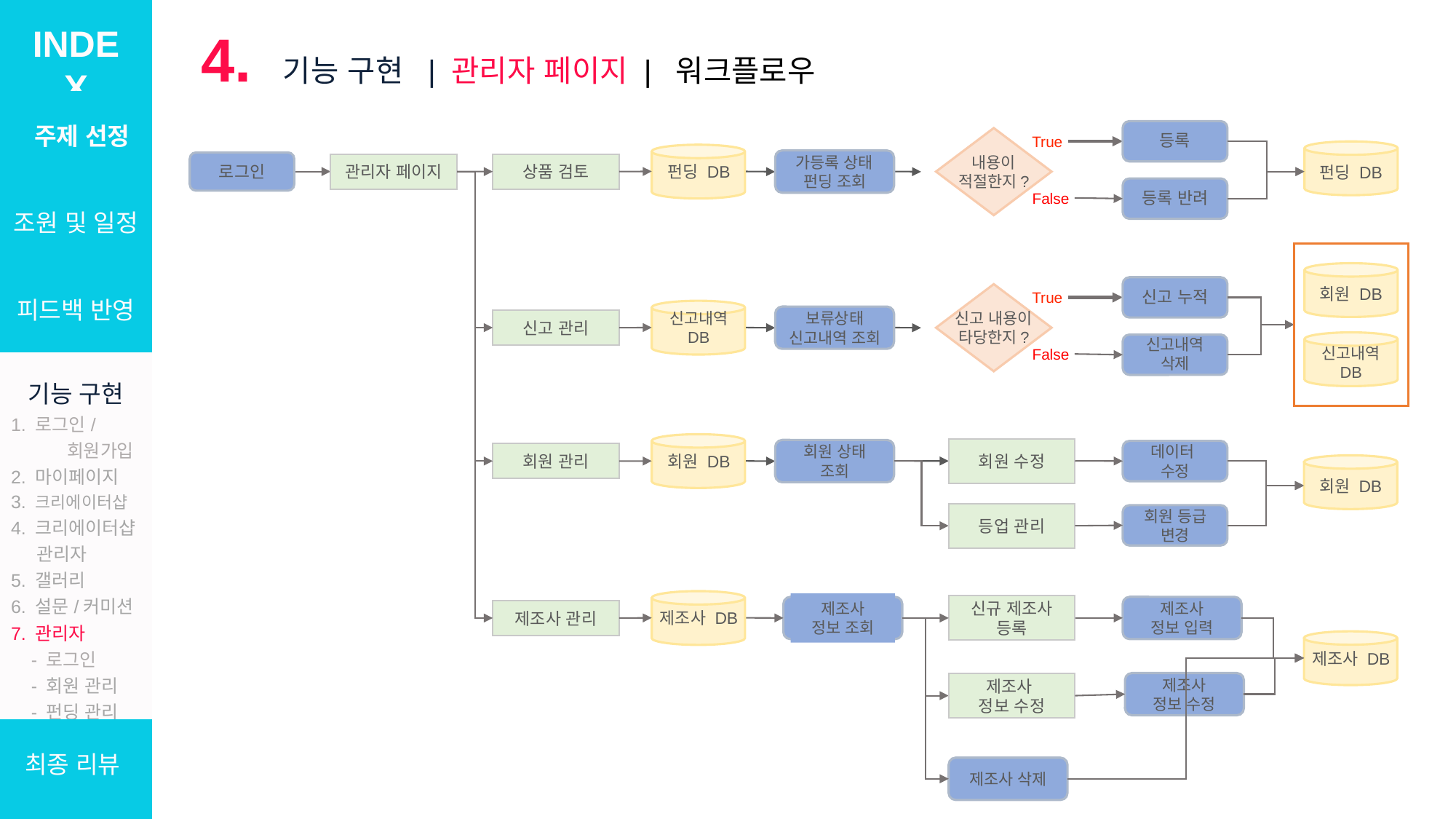

INDEX
4. 기능 구현  | 관리자 페이지 |  워크플로우
| 주제 선정 |
| --- |
| 조원 및 일정 |
| 피드백 반영 |
| 기능 구현 1. 로그인/ 회원가입 2. 마이페이지 3. 크리에이터샵 4. 크리에이터샵 관리자 5. 갤러리 6. 설문/커미션 7. 관리자 - 로그인 - 회원 관리 - 펀딩 관리 - 신고 관리 - 로그 |
| 최종 리뷰 |

등록
True

내용이
적절한지?

펀딩 DB

펀딩 DB
가등록 상태
펀딩 조회

로그인

관리자 페이지

상품 검토

등록 반려
False

회원 DB

신고내역 DB

신고 누적
True

신고 내용이
타당한지?
보류상태
신고내역 조회

신고내역 DB

신고 관리

신고내역
삭제

False

회원 DB
데이터
수정

회원 상태
조회

회원 수정

회원 관리

회원 DB

회원 등급
변경

등업 관리

제조사 DB
제조사
정보 조회

제조사
정보 입력

신규 제조사
등록

제조사 관리

제조사 DB
제조사
정보 수정

제조사
정보 수정

제조사 삭제